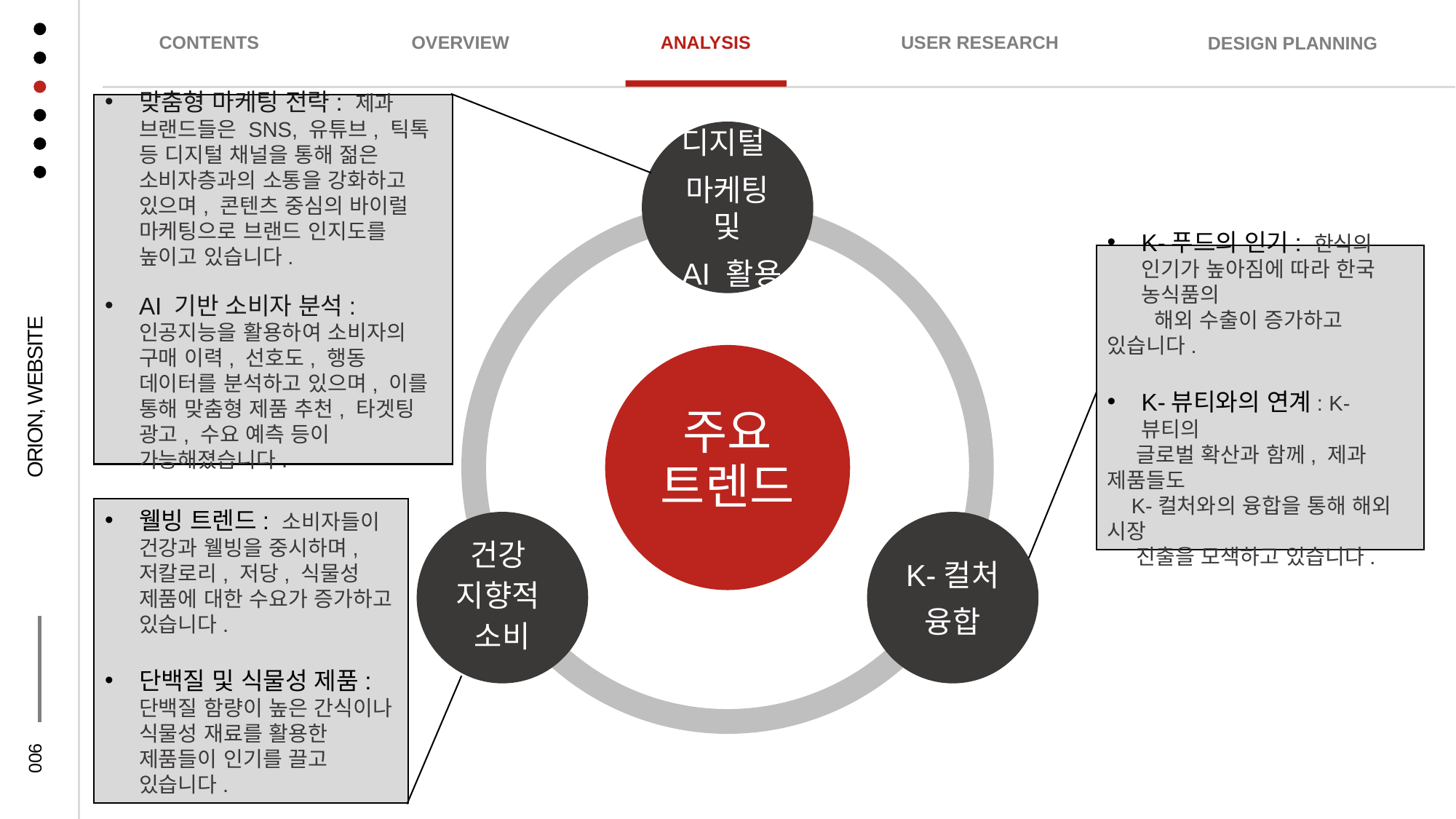

CONTENTS
OVERVIEW
ANALYSIS
USER RESEARCH
DESIGN PLANNING

산업 특성 및 주요 특징
맞춤형 마케팅 전략: 제과 브랜드들은 SNS, 유튜브, 틱톡 등 디지털 채널을 통해 젊은 소비자층과의 소통을 강화하고 있으며, 콘텐츠 중심의 바이럴 마케팅으로 브랜드 인지도를 높이고 있습니다.

AI 기반 소비자 분석: 인공지능을 활용하여 소비자의 구매 이력, 선호도, 행동 데이터를 분석하고 있으며, 이를 통해 맞춤형 제품 추천, 타겟팅 광고, 수요 예측 등이 가능해졌습니다.

주요
트렌드
디지털
마케팅 및
 AI 활용
K-컬처
융합
건강
지향적
소비

K-푸드의 인기: 한식의 인기가 높아짐에 따라 한국 농식품의
       해외 수출이 증가하고 있습니다.

K-뷰티와의 연계: K-뷰티의
    글로벌 확산과 함께, 제과 제품들도
    K-컬처와의 융합을 통해 해외 시장
    진출을 모색하고 있습니다.
ORION, WEBSITE
웰빙 트렌드: 소비자들이 건강과 웰빙을 중시하며, 저칼로리, 저당, 식물성 제품에 대한 수요가 증가하고 있습니다.

단백질 및 식물성 제품: 단백질 함량이 높은 간식이나 식물성 재료를 활용한 제품들이 인기를 끌고 있습니다.
006